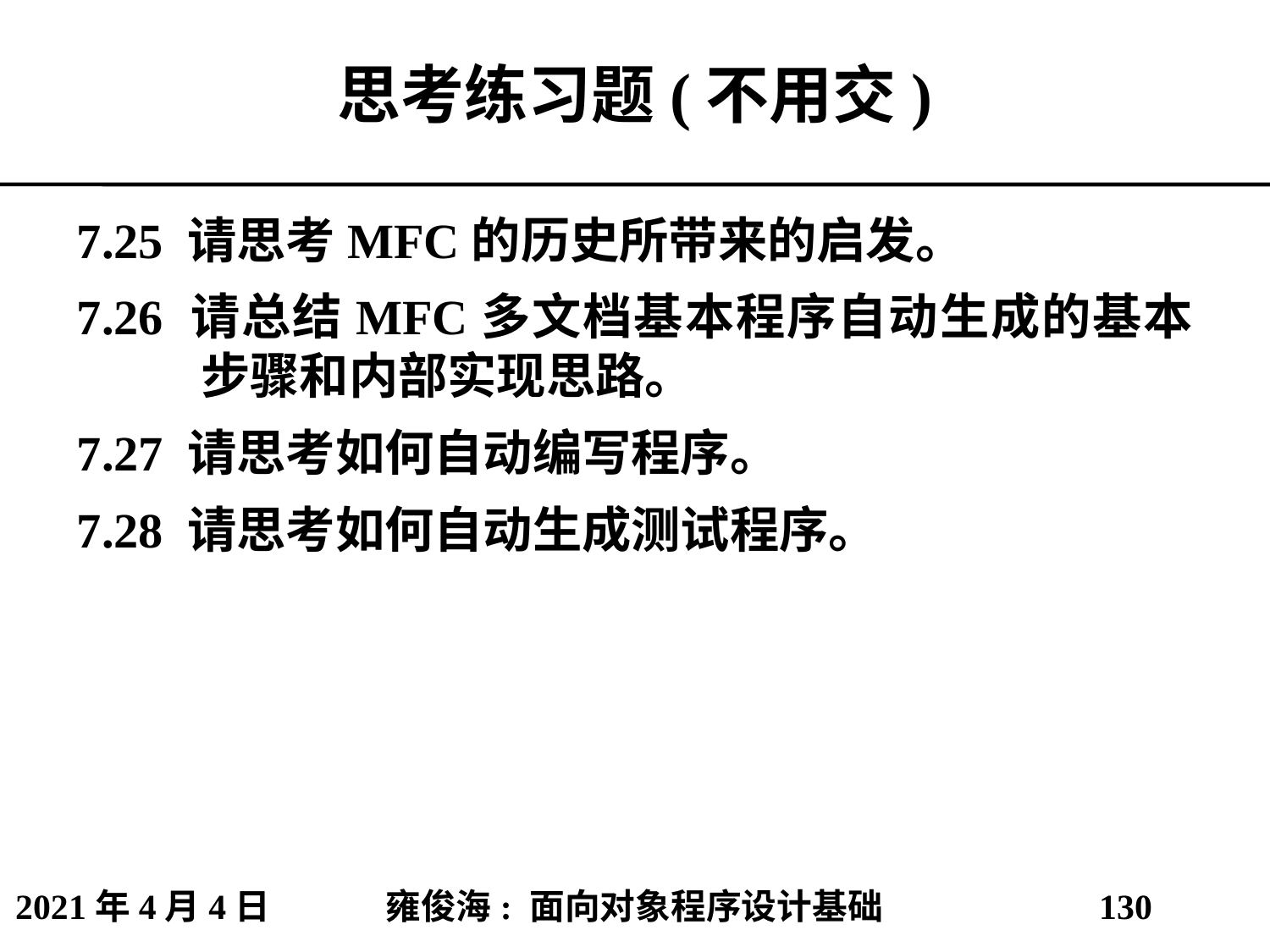

# 思考练习题(不用交)

7.25 请思考MFC的历史所带来的启发。
7.26 请总结MFC多文档基本程序自动生成的基本步骤和内部实现思路。
7.27 请思考如何自动编写程序。
7.28 请思考如何自动生成测试程序。
2021年4月4日
雍俊海: 面向对象程序设计基础
130